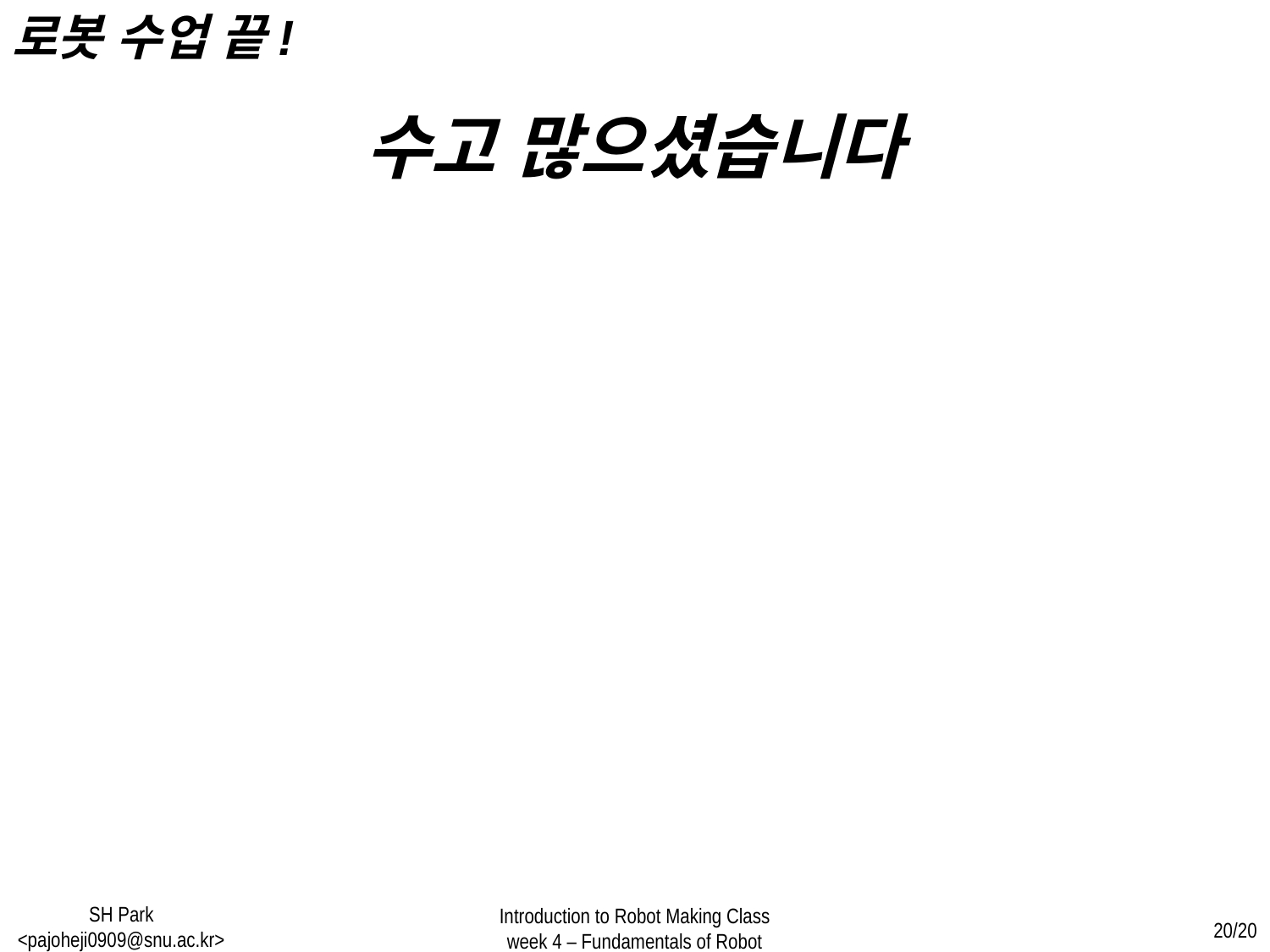

로봇 수업 끝!
수고 많으셨습니다
SH Park <pajoheji0909@snu.ac.kr>
Introduction to Robot Making Class
week 4 – Fundamentals of Robot
20/20